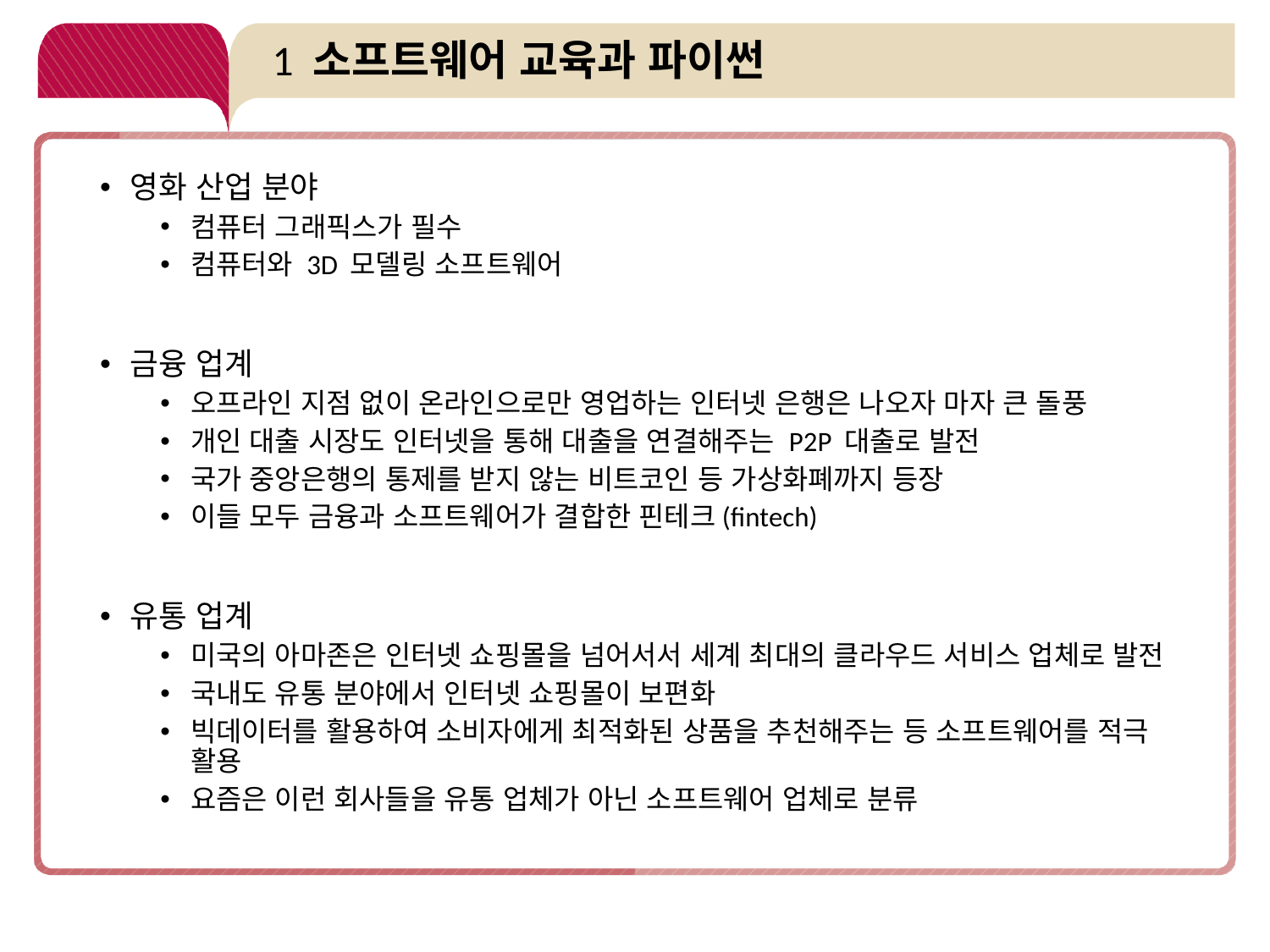

# 1 소프트웨어 교육과 파이썬
영화 산업 분야
컴퓨터 그래픽스가 필수
컴퓨터와 3D 모델링 소프트웨어

금융 업계
오프라인 지점 없이 온라인으로만 영업하는 인터넷 은행은 나오자 마자 큰 돌풍
개인 대출 시장도 인터넷을 통해 대출을 연결해주는 P2P 대출로 발전
국가 중앙은행의 통제를 받지 않는 비트코인 등 가상화폐까지 등장
이들 모두 금융과 소프트웨어가 결합한 핀테크(fintech)

유통 업계
미국의 아마존은 인터넷 쇼핑몰을 넘어서서 세계 최대의 클라우드 서비스 업체로 발전
국내도 유통 분야에서 인터넷 쇼핑몰이 보편화
빅데이터를 활용하여 소비자에게 최적화된 상품을 추천해주는 등 소프트웨어를 적극 활용
요즘은 이런 회사들을 유통 업체가 아닌 소프트웨어 업체로 분류